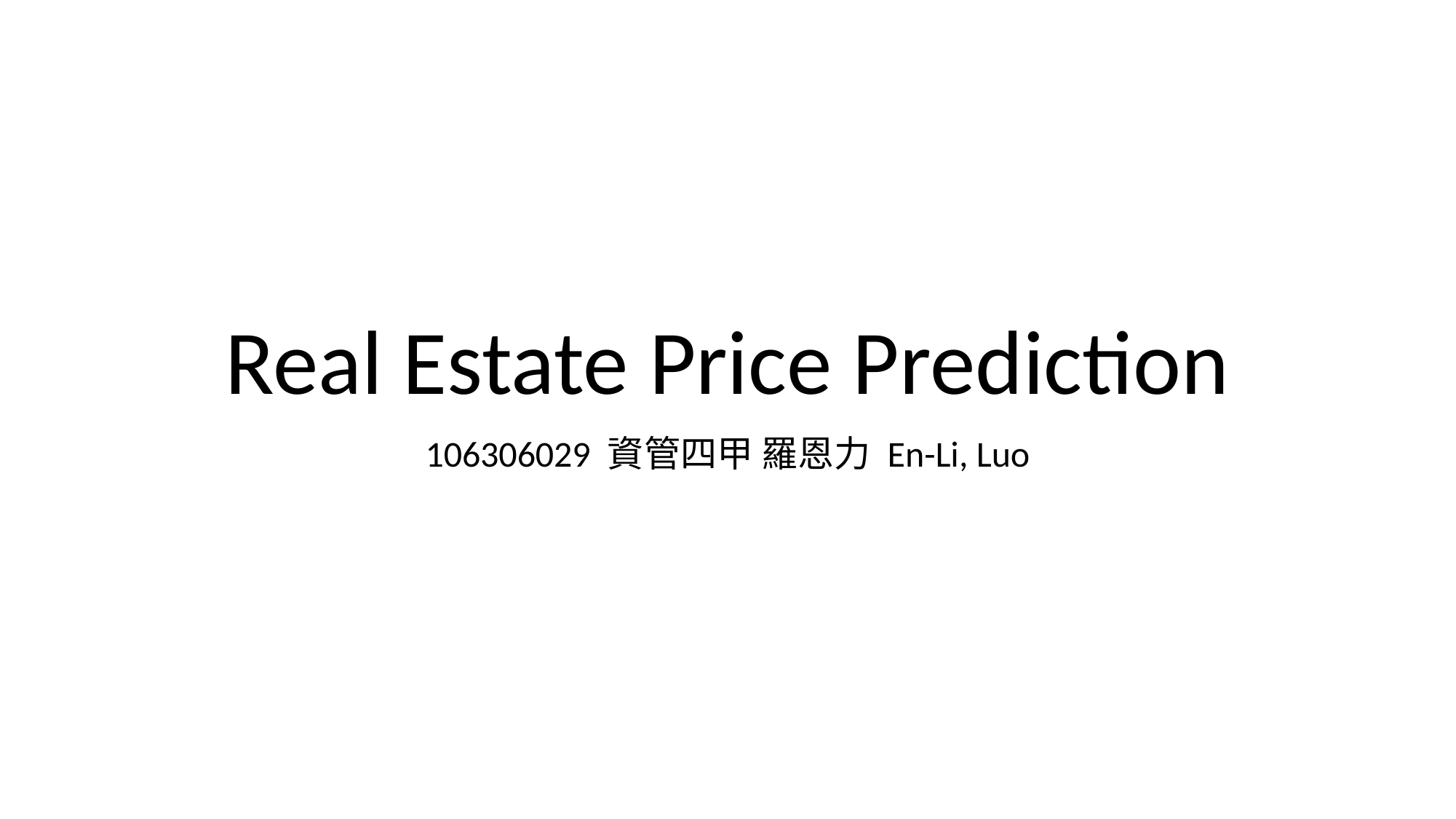

# Real Estate Price Prediction
106306029 資管四甲 羅恩力 En-Li, Luo